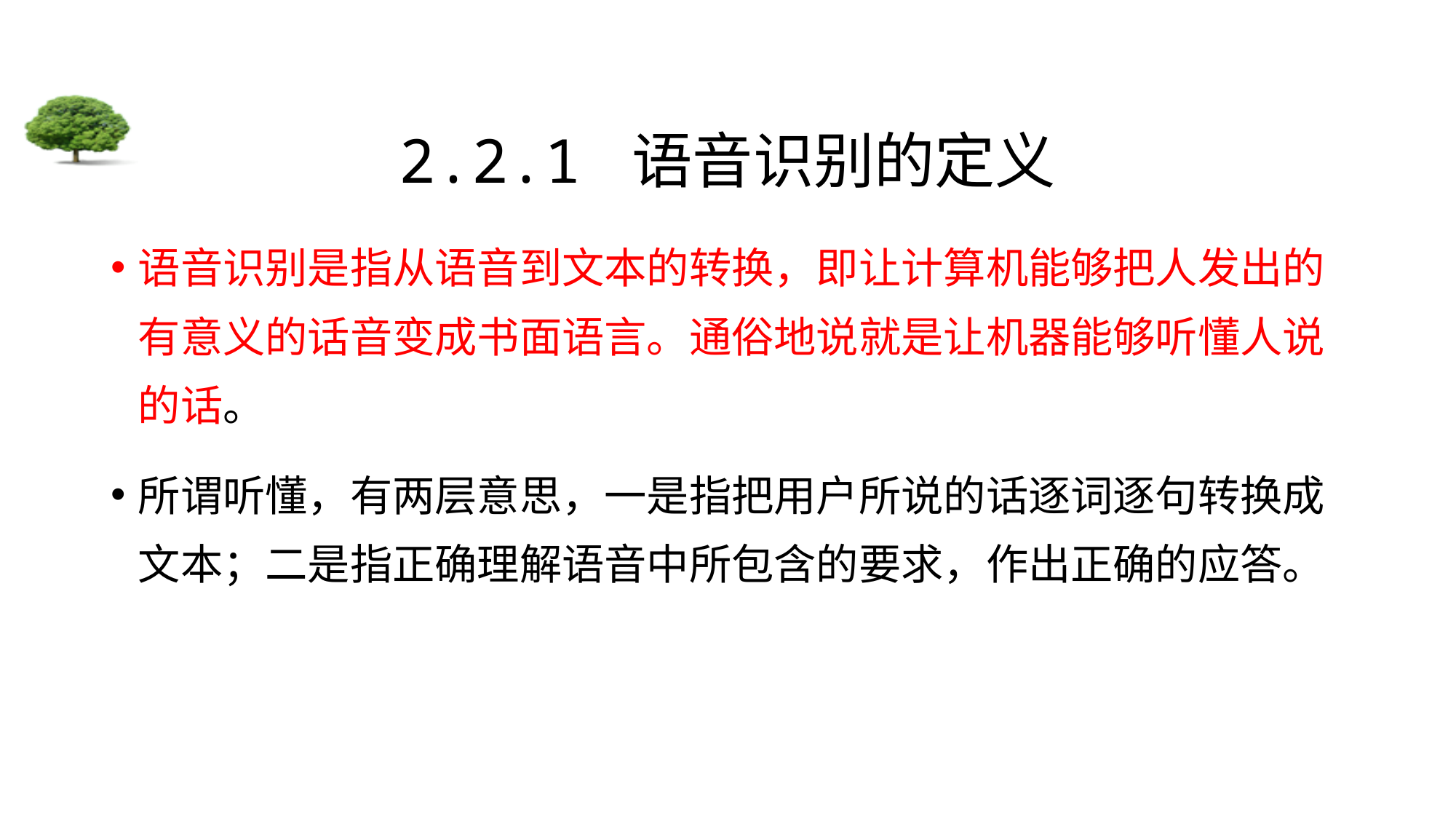

# 2.2.1 语音识别的定义
语音识别是指从语音到文本的转换，即让计算机能够把人发出的有意义的话音变成书面语言。通俗地说就是让机器能够听懂人说的话。
所谓听懂，有两层意思，一是指把用户所说的话逐词逐句转换成文本；二是指正确理解语音中所包含的要求，作出正确的应答。